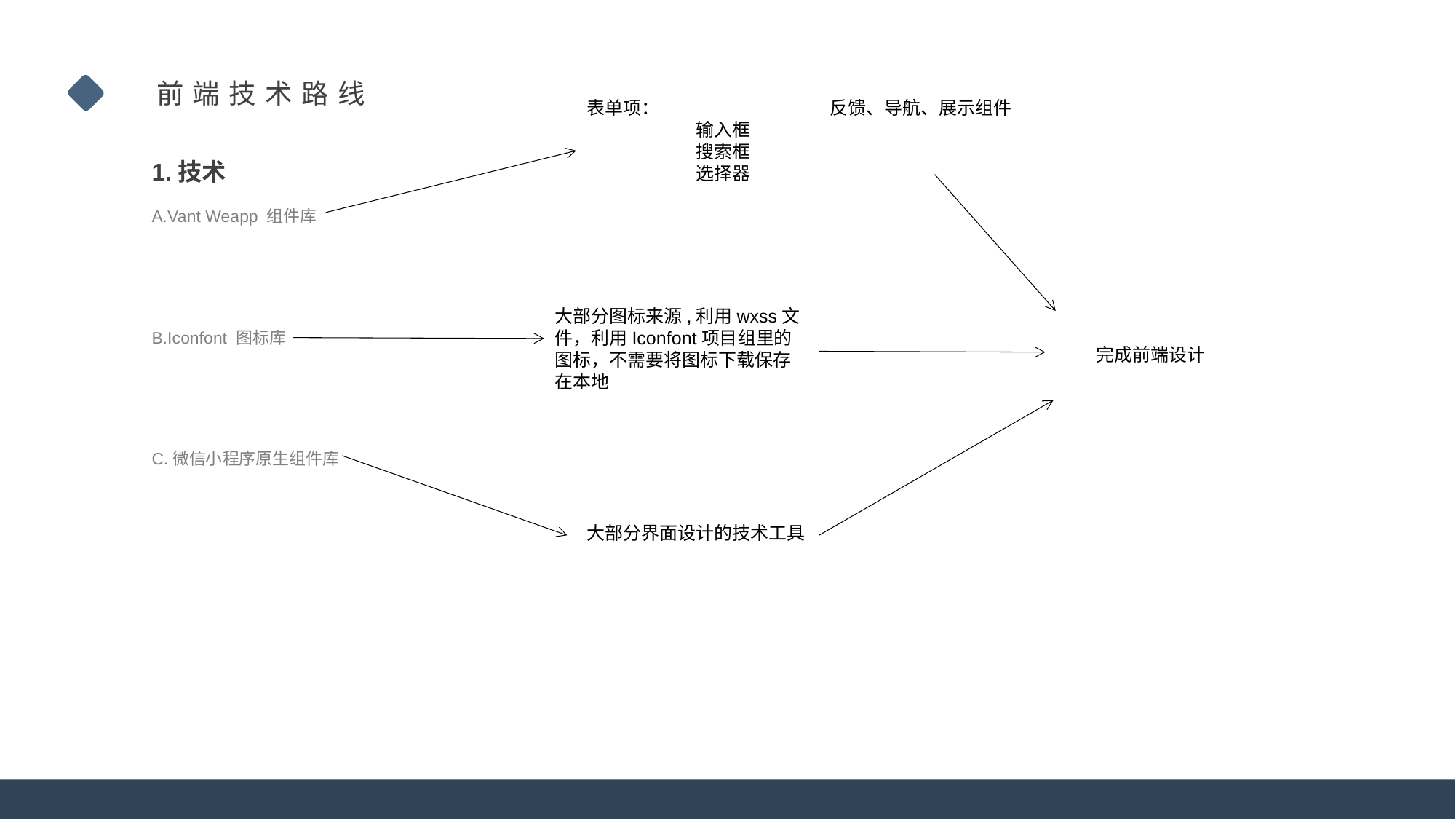

前端技术路线

表单项：
输入框
搜索框
选择器

反馈、导航、展示组件
1.技术
A.Vant Weapp 组件库

B.Iconfont 图标库

C.微信小程序原生组件库
大部分图标来源,利用wxss文件，利用Iconfont项目组里的图标，不需要将图标下载保存在本地
完成前端设计
大部分界面设计的技术工具